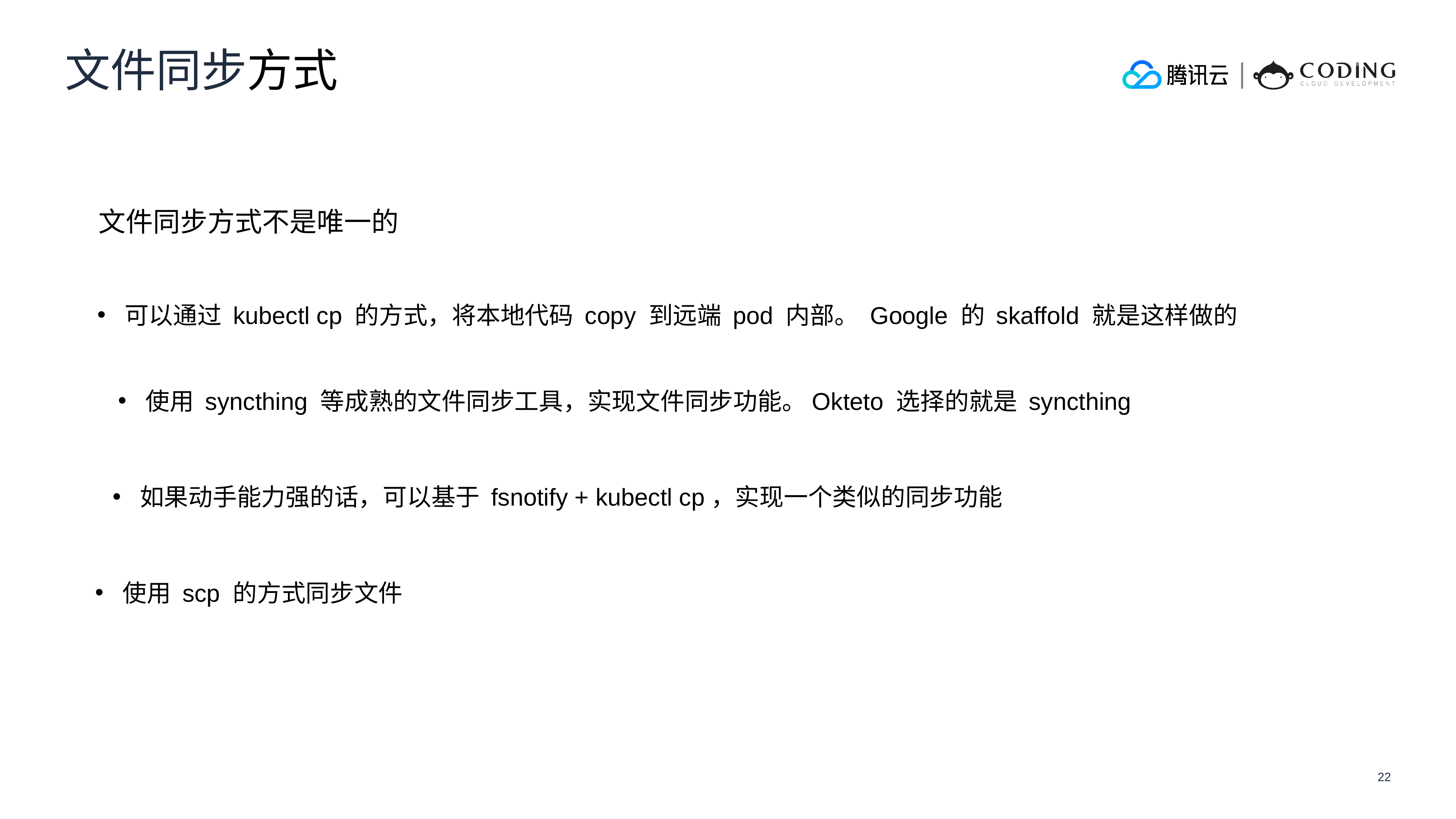

文件同步方式
文件同步方式不是唯一的
可以通过 kubectl cp 的方式，将本地代码 copy 到远端 pod 内部。 Google 的 skaffold 就是这样做的
使用 syncthing 等成熟的文件同步工具，实现文件同步功能。Okteto 选择的就是 syncthing
如果动手能力强的话，可以基于 fsnotify + kubectl cp，实现一个类似的同步功能
使用 scp 的方式同步文件
22